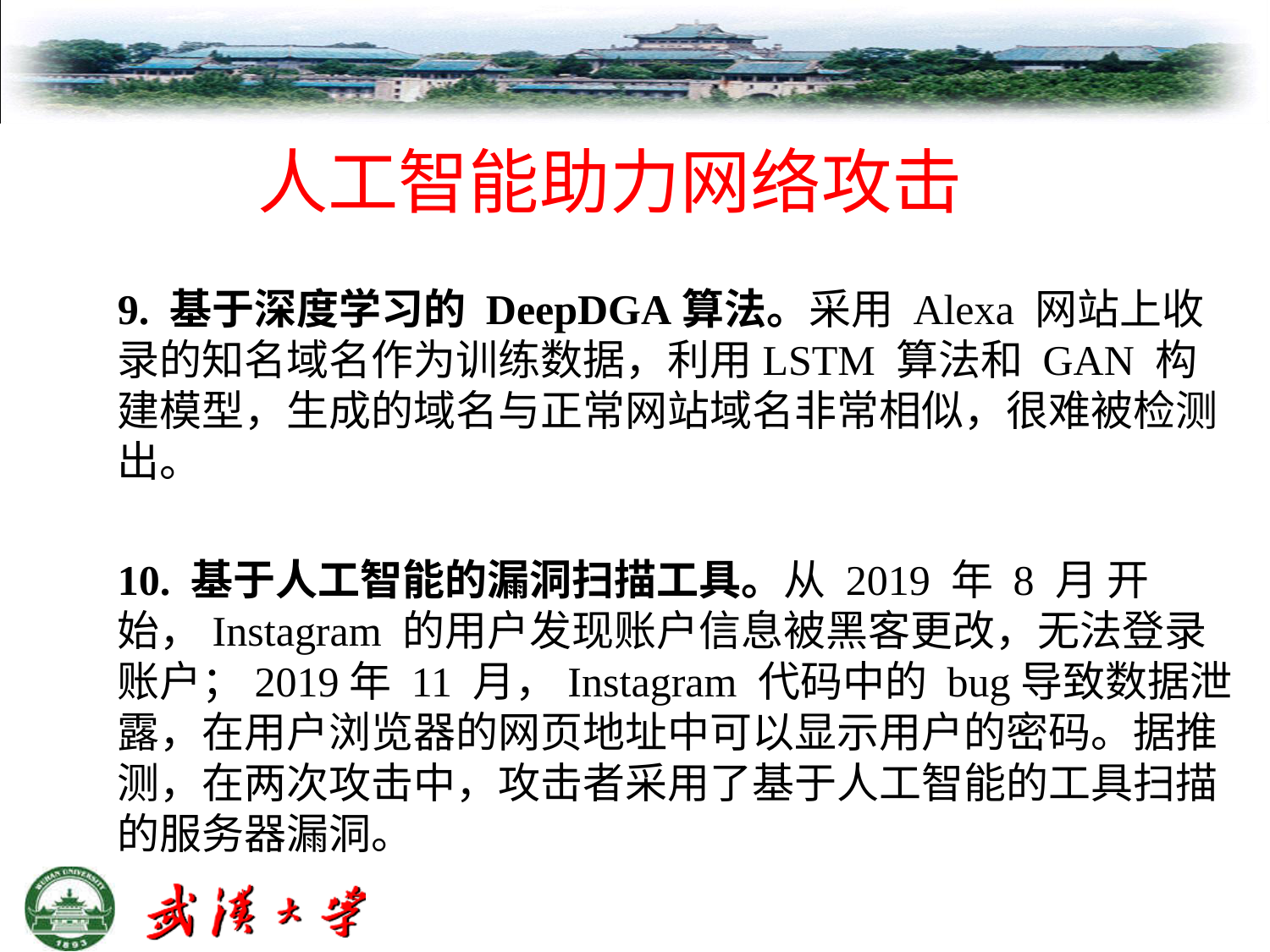

# 人工智能助力网络攻击
9. 基于深度学习的 DeepDGA算法。采用 Alexa 网站上收录的知名域名作为训练数据，利用LSTM 算法和 GAN 构建模型，生成的域名与正常网站域名非常相似，很难被检测出。

10. 基于人工智能的漏洞扫描工具。从 2019 年 8 月 开 始，Instagram 的用户发现账户信息被黑客更改，无法登录账户；2019年 11 月，Instagram 代码中的 bug导致数据泄露，在用户浏览器的网页地址中可以显示用户的密码。据推测，在两次攻击中，攻击者采用了基于人工智能的工具扫描的服务器漏洞。